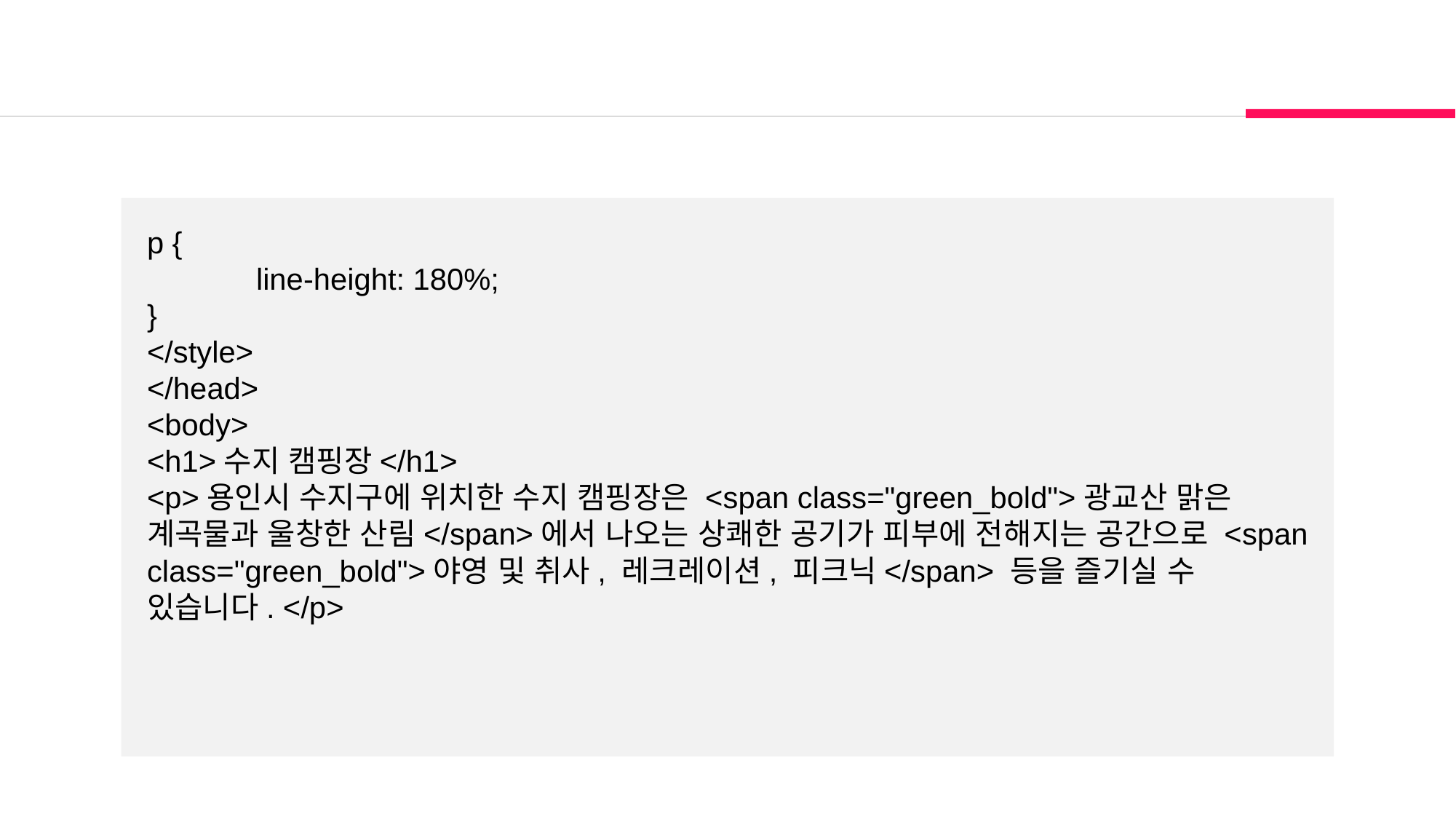

p {
	line-height: 180%;
}
</style>
</head>
<body>
<h1>수지 캠핑장</h1>
<p>용인시 수지구에 위치한 수지 캠핑장은 <span class="green_bold">광교산 맑은 계곡물과 울창한 산림</span>에서 나오는 상쾌한 공기가 피부에 전해지는 공간으로 <span class="green_bold">야영 및 취사, 레크레이션, 피크닉</span> 등을 즐기실 수 있습니다. </p>